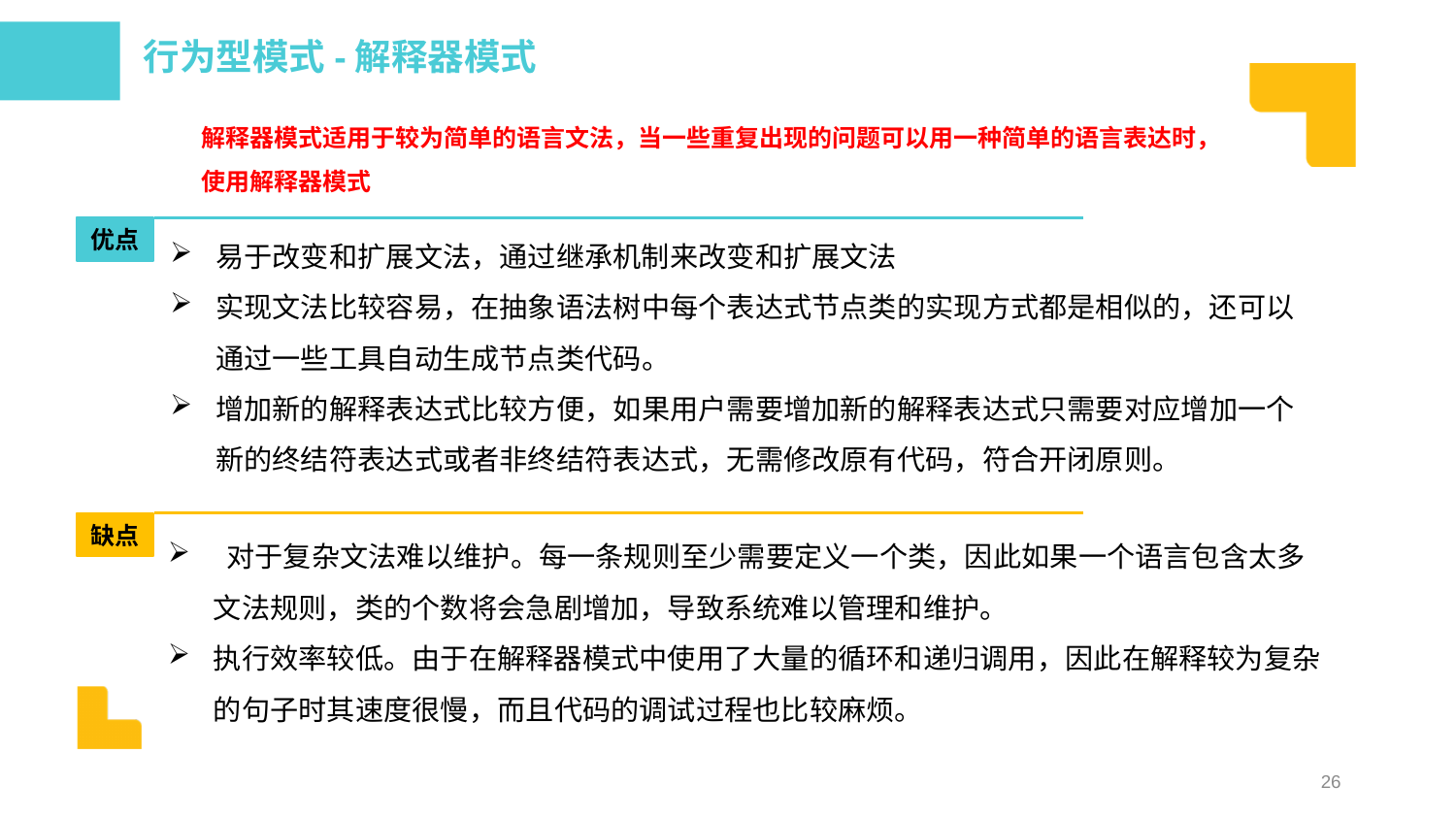

行为型模式-解释器模式
解释器模式适用于较为简单的语言文法，当一些重复出现的问题可以用一种简单的语言表达时，使用解释器模式
易于改变和扩展文法，通过继承机制来改变和扩展文法
实现文法比较容易，在抽象语法树中每个表达式节点类的实现方式都是相似的，还可以通过一些工具自动生成节点类代码。
增加新的解释表达式比较方便，如果用户需要增加新的解释表达式只需要对应增加一个新的终结符表达式或者非终结符表达式，无需修改原有代码，符合开闭原则。
优点
缺点
 对于复杂文法难以维护。每一条规则至少需要定义一个类，因此如果一个语言包含太多文法规则，类的个数将会急剧增加，导致系统难以管理和维护。
执行效率较低。由于在解释器模式中使用了大量的循环和递归调用，因此在解释较为复杂的句子时其速度很慢，而且代码的调试过程也比较麻烦。
26